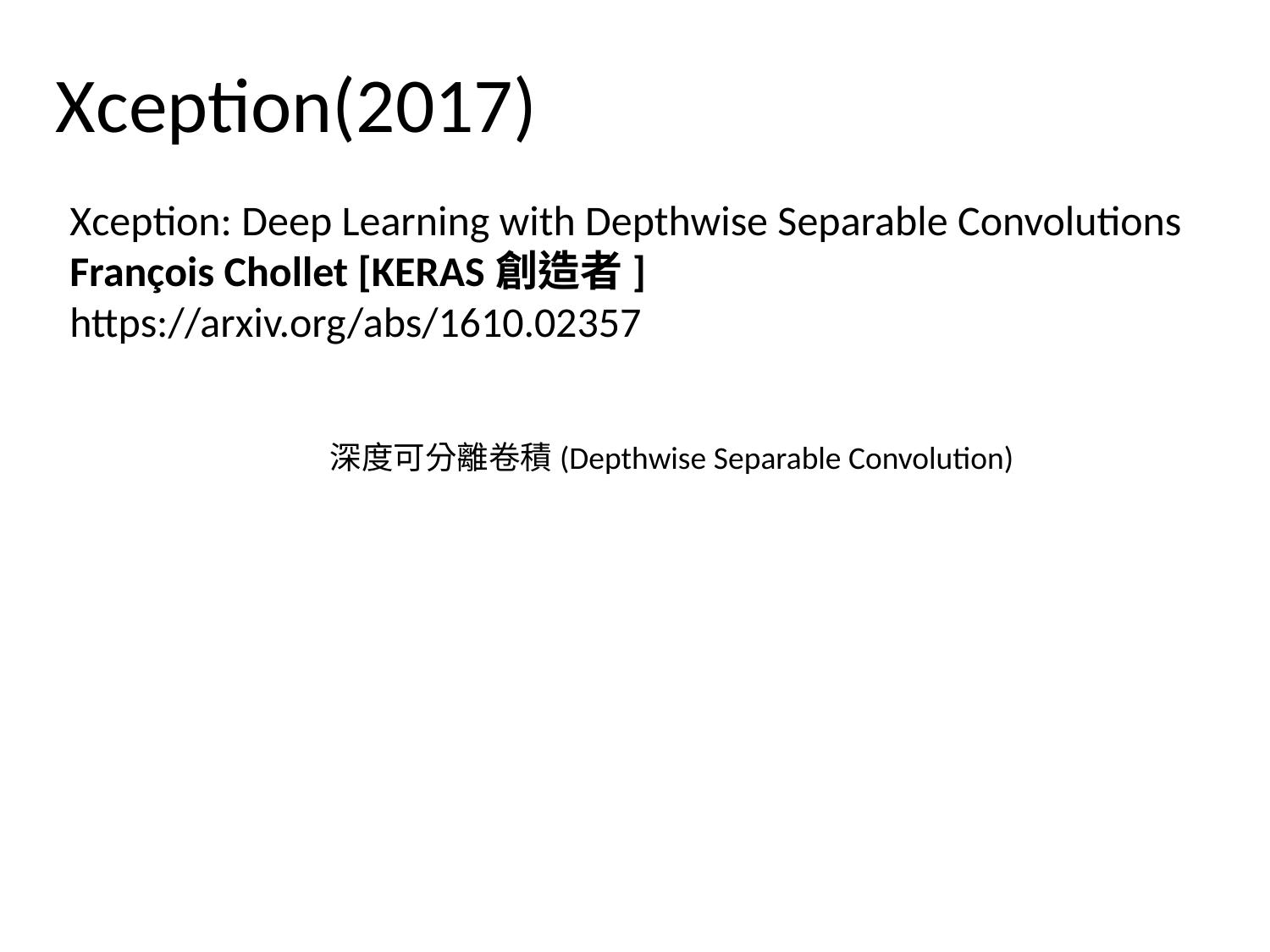

# Xception(2017)
Xception: Deep Learning with Depthwise Separable Convolutions
François Chollet [KERAS創造者]
https://arxiv.org/abs/1610.02357
深度可分離卷積(Depthwise Separable Convolution)